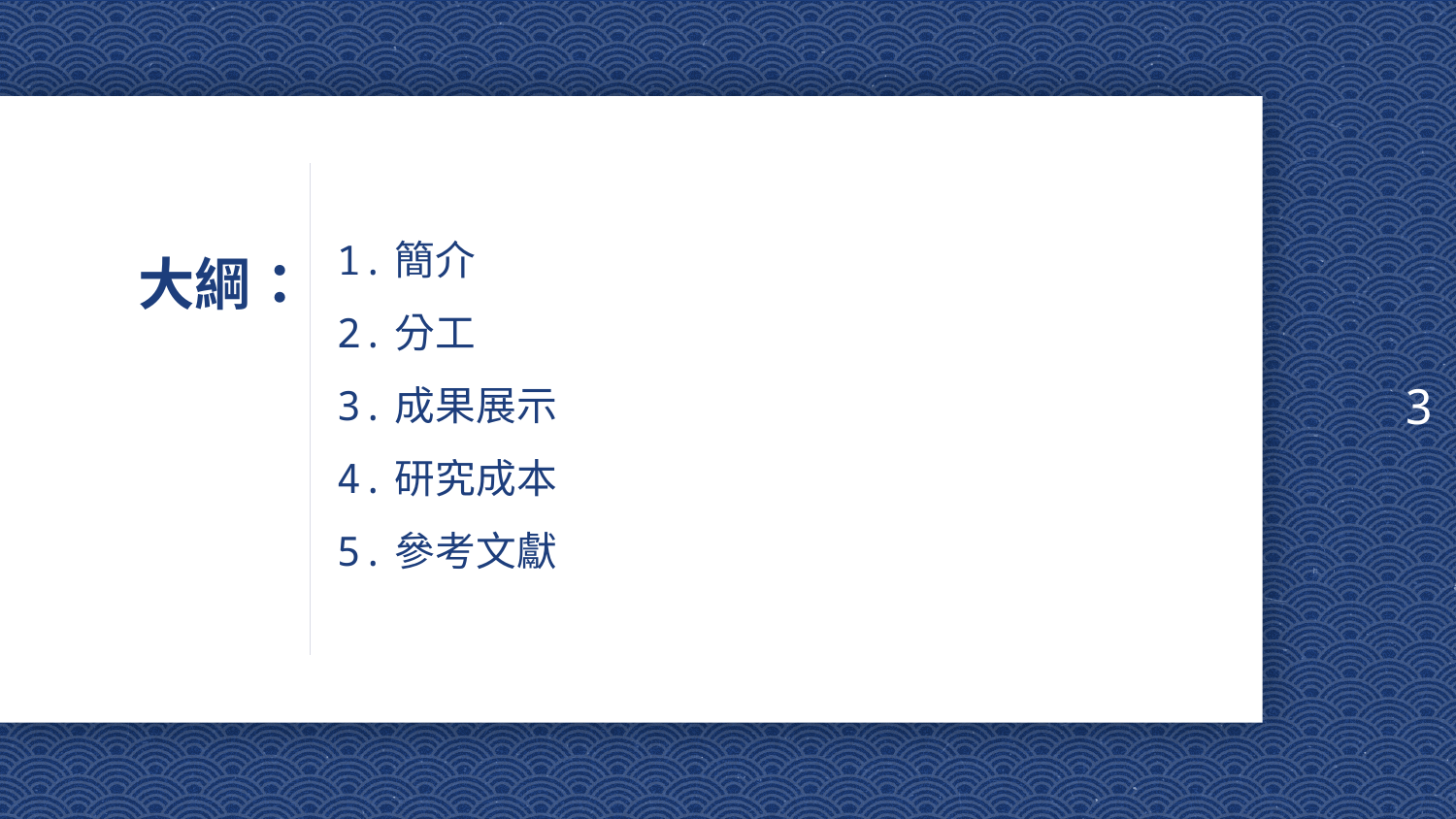

3
1.簡介
2.分工
3.成果展示
4.研究成本
5.參考文獻

# 大綱：